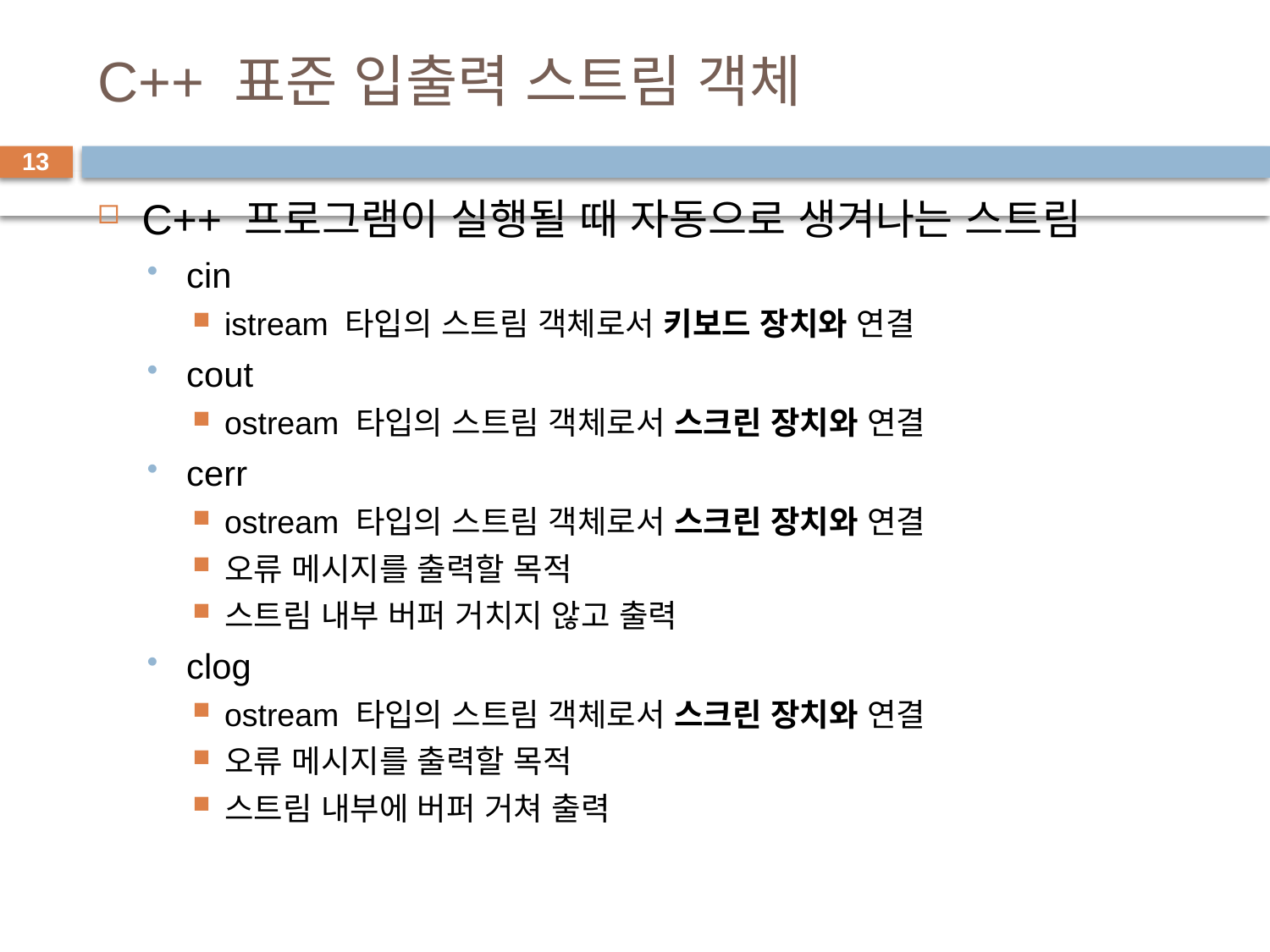

# C++ 표준 입출력 스트림 객체
13
C++ 프로그램이 실행될 때 자동으로 생겨나는 스트림
cin
istream 타입의 스트림 객체로서 키보드 장치와 연결
cout
ostream 타입의 스트림 객체로서 스크린 장치와 연결
cerr
ostream 타입의 스트림 객체로서 스크린 장치와 연결
오류 메시지를 출력할 목적
스트림 내부 버퍼 거치지 않고 출력
clog
ostream 타입의 스트림 객체로서 스크린 장치와 연결
오류 메시지를 출력할 목적
스트림 내부에 버퍼 거쳐 출력